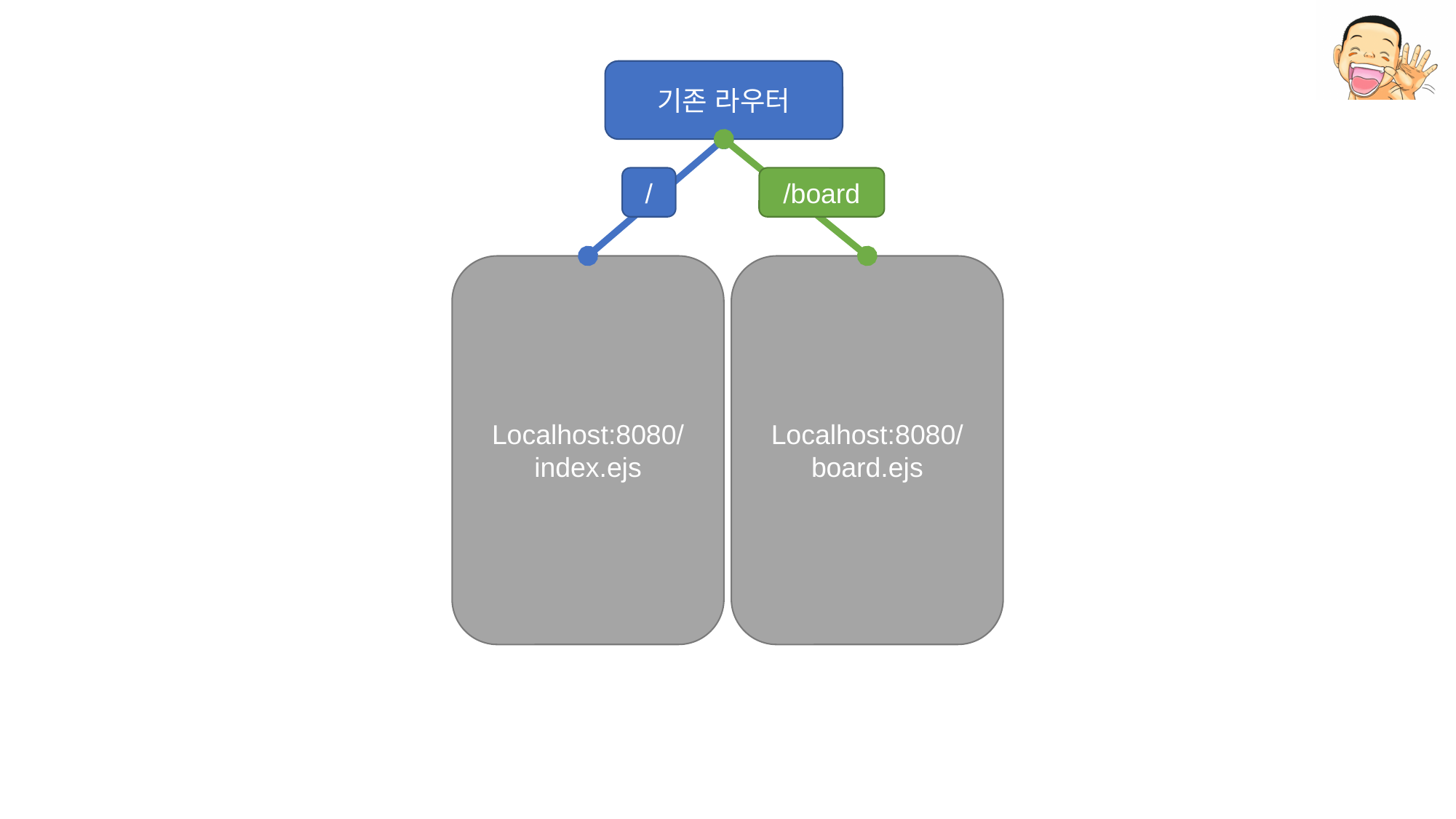

기존 라우터
/
/board
Localhost:8080/
index.ejs
Localhost:8080/board.ejs